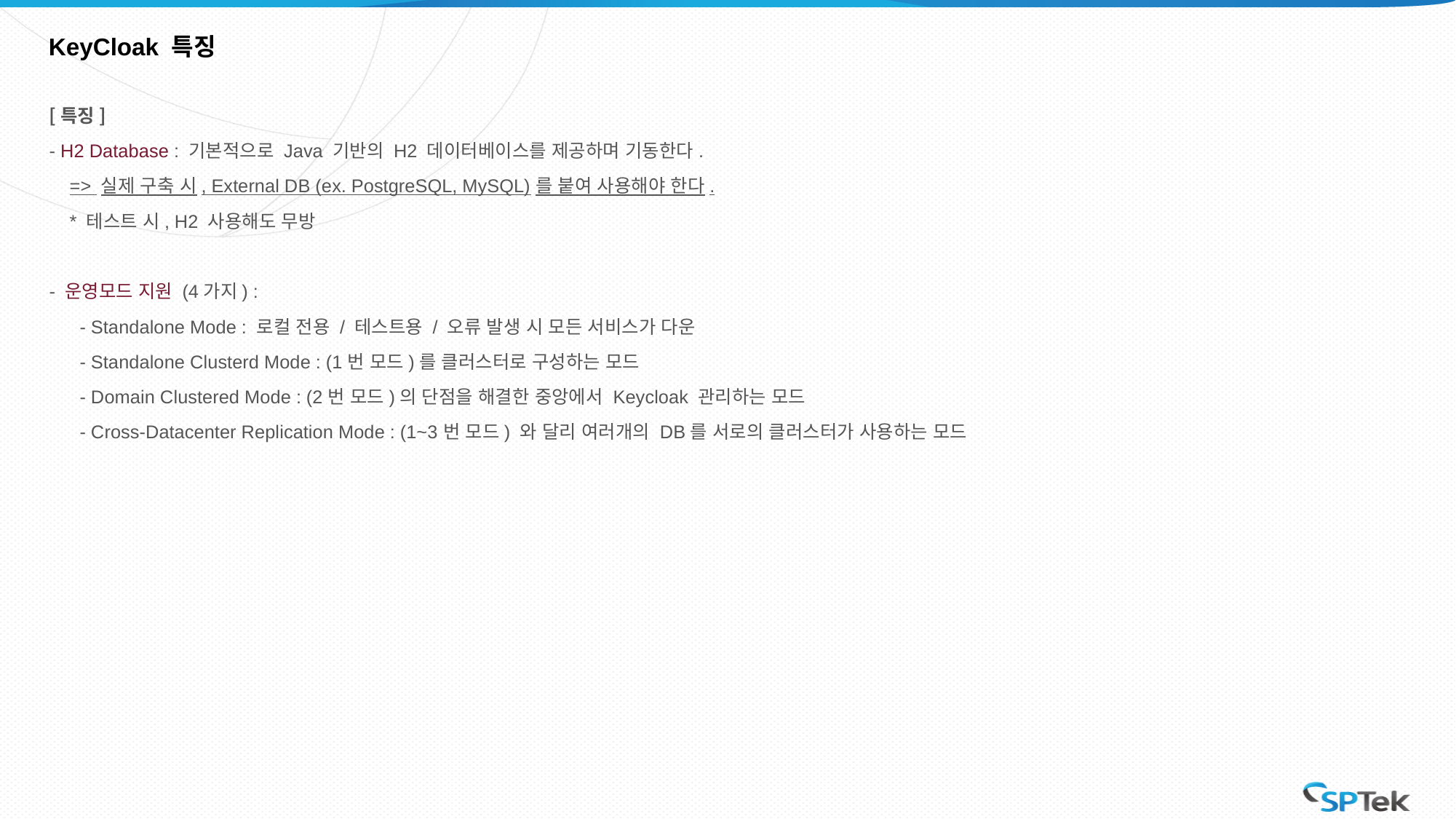

# KeyCloak 특징
[특징]
- H2 Database : 기본적으로 Java 기반의 H2 데이터베이스를 제공하며 기동한다.
    => 실제 구축 시, External DB (ex. PostgreSQL, MySQL)를 붙여 사용해야 한다.
    * 테스트 시, H2 사용해도 무방

- 운영모드 지원 (4가지) :
      - Standalone Mode : 로컬 전용 / 테스트용 / 오류 발생 시 모든 서비스가 다운
      - Standalone Clusterd Mode : (1번 모드)를 클러스터로 구성하는 모드
      - Domain Clustered Mode : (2번 모드)의 단점을 해결한 중앙에서 Keycloak 관리하는 모드
      - Cross-Datacenter Replication Mode : (1~3번 모드) 와 달리 여러개의 DB를 서로의 클러스터가 사용하는 모드